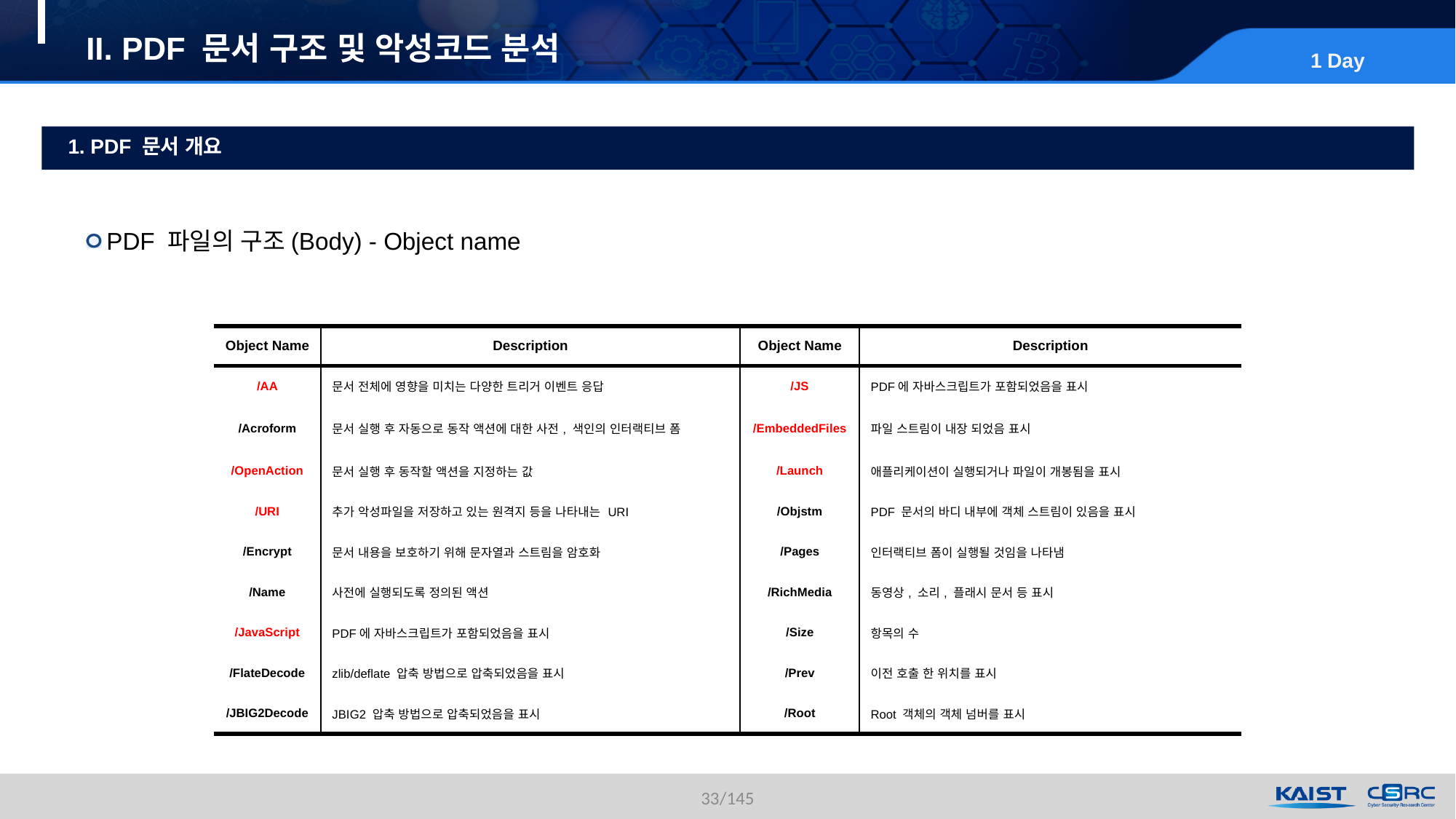

# II. PDF 문서 구조 및 악성코드 분석
1. PDF 문서 개요
PDF 파일의 구조(Body) - Object name
| Object Name | Description | Object Name | Description |
| --- | --- | --- | --- |
| /AA | 문서 전체에 영향을 미치는 다양한 트리거 이벤트 응답 | /JS | PDF에 자바스크립트가 포함되었음을 표시 |
| /Acroform | 문서 실행 후 자동으로 동작 액션에 대한 사전, 색인의 인터랙티브 폼 | /EmbeddedFiles | 파일 스트림이 내장 되었음 표시 |
| /OpenAction | 문서 실행 후 동작할 액션을 지정하는 값 | /Launch | 애플리케이션이 실행되거나 파일이 개봉됨을 표시 |
| /URI | 추가 악성파일을 저장하고 있는 원격지 등을 나타내는 URI | /Objstm | PDF 문서의 바디 내부에 객체 스트림이 있음을 표시 |
| /Encrypt | 문서 내용을 보호하기 위해 문자열과 스트림을 암호화 | /Pages | 인터랙티브 폼이 실행될 것임을 나타냄 |
| /Name | 사전에 실행되도록 정의된 액션 | /RichMedia | 동영상, 소리, 플래시 문서 등 표시 |
| /JavaScript | PDF에 자바스크립트가 포함되었음을 표시 | /Size | 항목의 수 |
| /FlateDecode | zlib/deflate 압축 방법으로 압축되었음을 표시 | /Prev | 이전 호출 한 위치를 표시 |
| /JBIG2Decode | JBIG2 압축 방법으로 압축되었음을 표시 | /Root | Root 객체의 객체 넘버를 표시 |
33/145